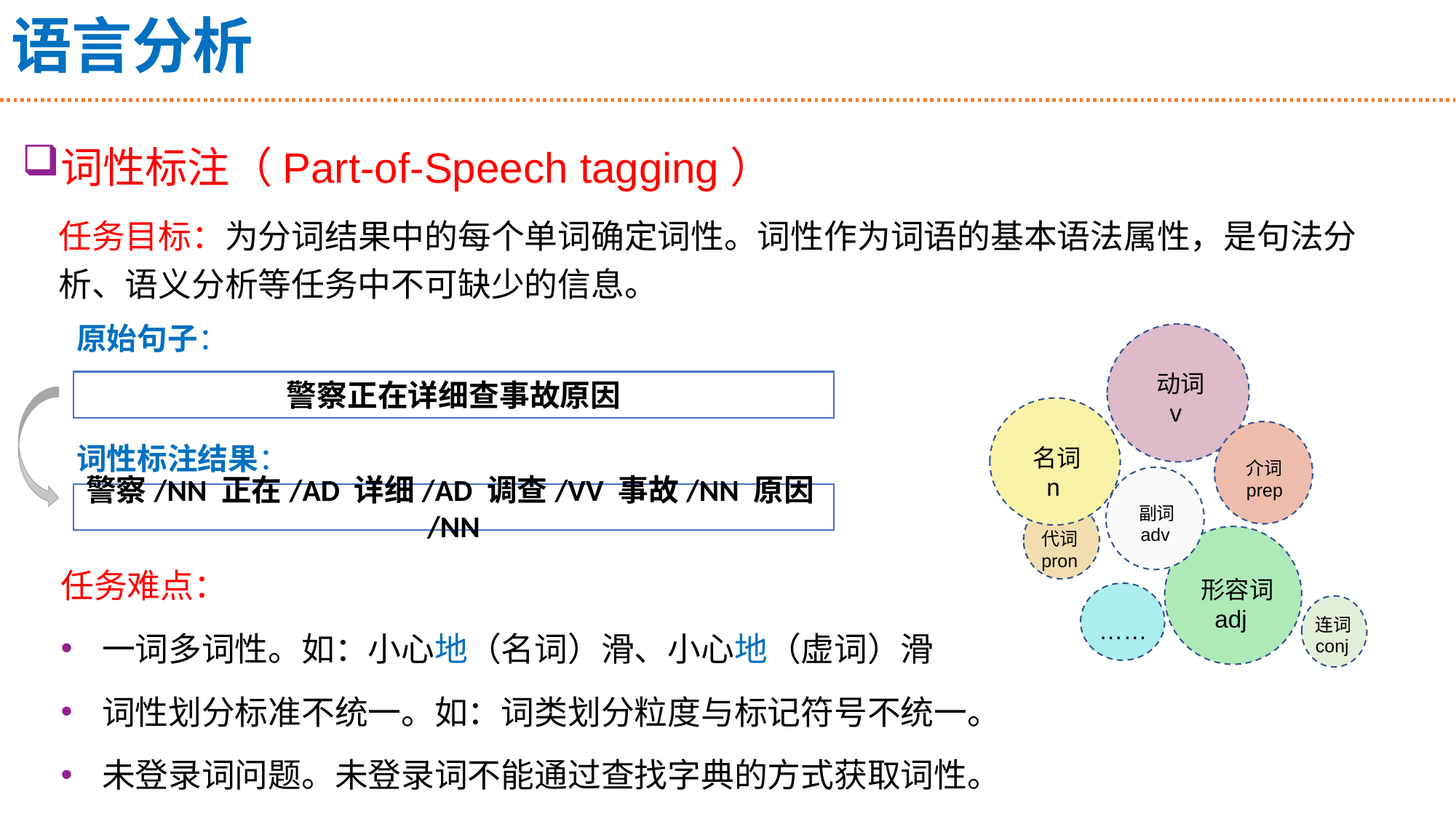

# 语言分析
词性标注（Part-of-Speech tagging）

任务目标：为分词结果中的每个单词确定词性。词性作为词语的基本语法属性，是句法分析、语义分析等任务中不可缺少的信息。
原始句子：
警察正在详细查事故原因

词性标注结果：
警察/NN 正在/AD 详细/AD 调查/VV 事故/NN 原因/NN

动词
  v

名词
  n

介词
prep

 副词
  adv

代词
pron

形容词
  adj

……

连词
conj
任务难点：
一词多词性。如：小心地（名词）滑、小心地（虚词）滑
词性划分标准不统一。如：词类划分粒度与标记符号不统一。
未登录词问题。未登录词不能通过查找字典的方式获取词性。